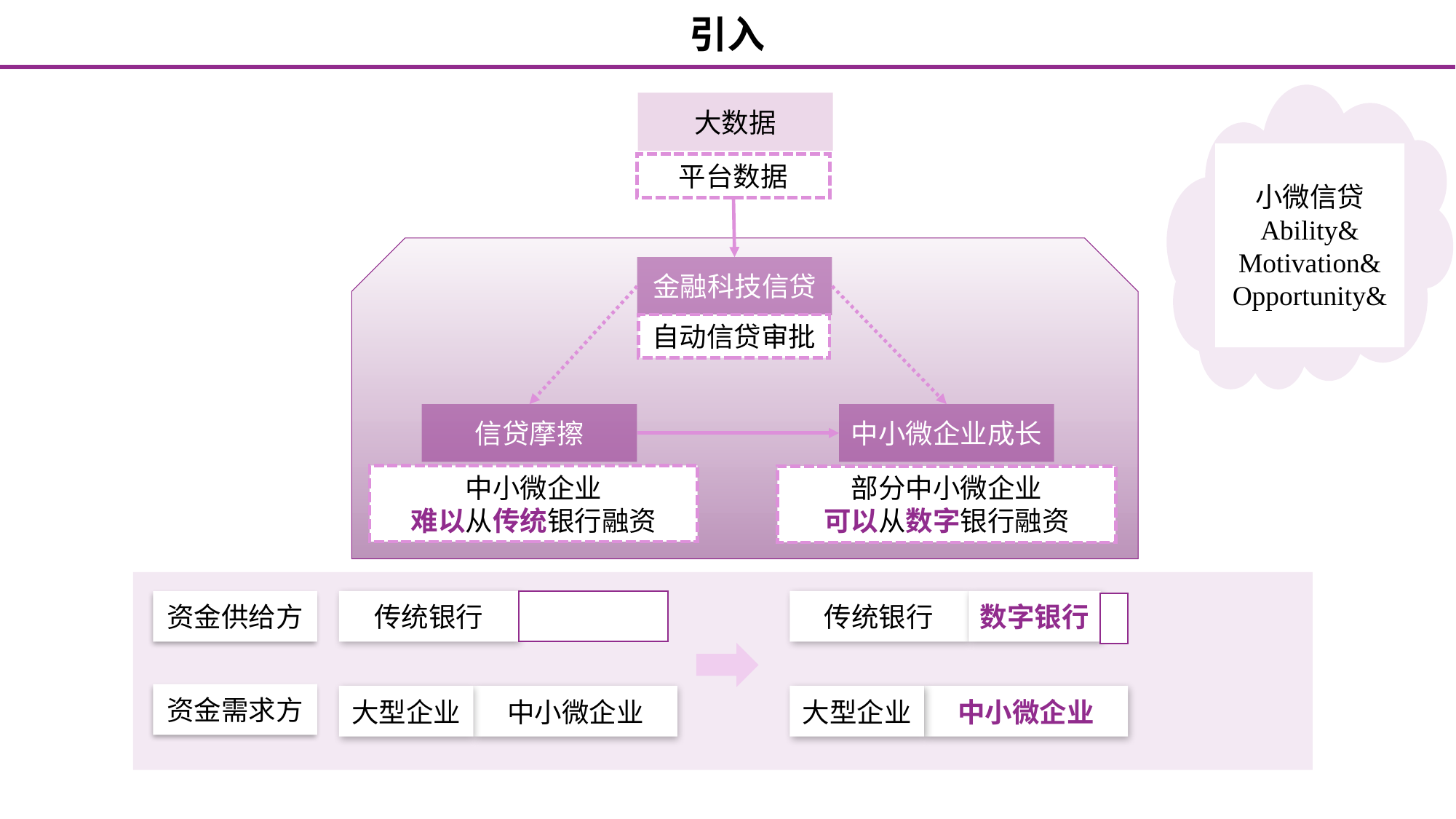

引入

大数据
平台数据
小微信贷
Ability&
Motivation&
Opportunity&

金融科技信贷
自动信贷审批
信贷摩擦
中小微企业成长
中小微企业
难以从传统银行融资
部分中小微企业
可以从数字银行融资

资金供给方
传统银行

传统银行
数字银行

资金需求方
大型企业
中小微企业
大型企业
中小微企业